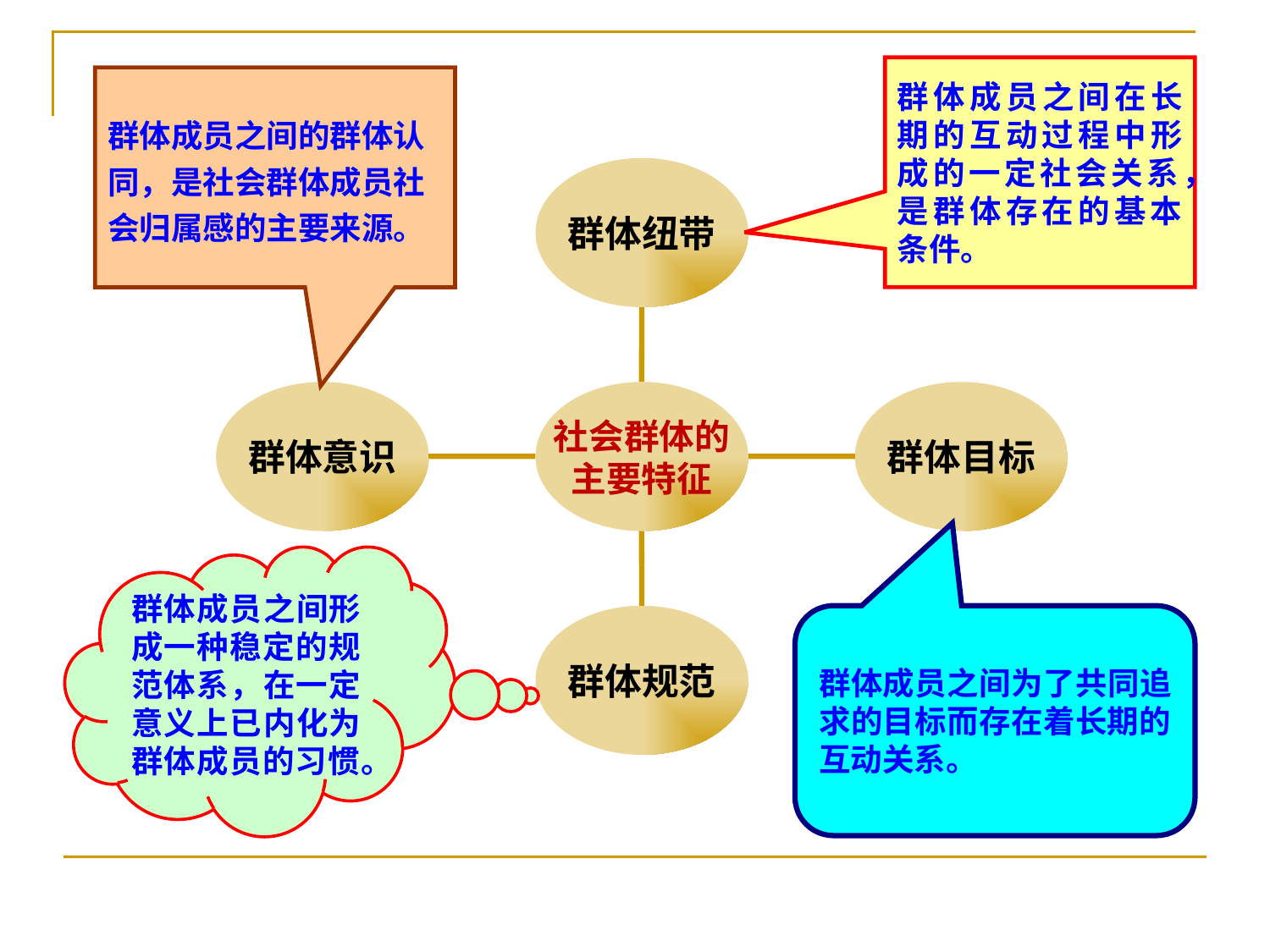

群体纽带

群体意识
社会群体的
主要特征
群体目标

群体规范
群体成员之间在长期的互动过程中形成的一定社会关系，是群体存在的基本条件。
群体成员之间的群体认同，是社会群体成员社会归属感的主要来源。
群体成员之间形成一种稳定的规范体系，在一定意义上已内化为群体成员的习惯。
群体成员之间为了共同追求的目标而存在着长期的互动关系。

30